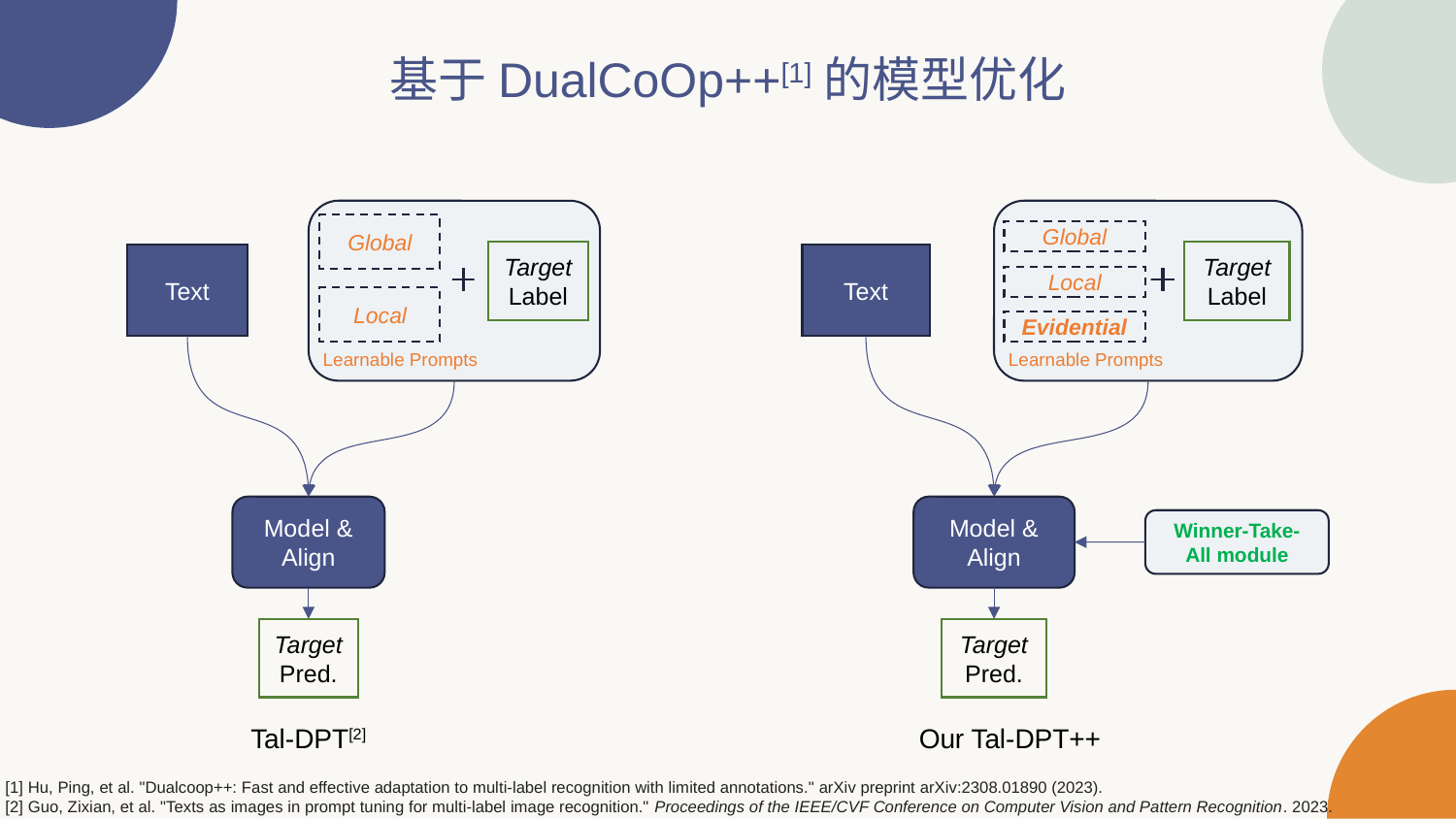

基于DualCoOp++[1]的模型优化

Global
Target Label
Text

Local
Learnable Prompts
Model & Align
Target Pred.

Global
Target Label
Text
Local

Evidential
Learnable Prompts
Model & Align
Winner-Take-All module
Target Pred.
Tal-DPT[2]
Our Tal-DPT++
[1] Hu, Ping, et al. "Dualcoop++: Fast and effective adaptation to multi-label recognition with limited annotations." arXiv preprint arXiv:2308.01890 (2023).
[2] Guo, Zixian, et al. "Texts as images in prompt tuning for multi-label image recognition." Proceedings of the IEEE/CVF Conference on Computer Vision and Pattern Recognition. 2023.